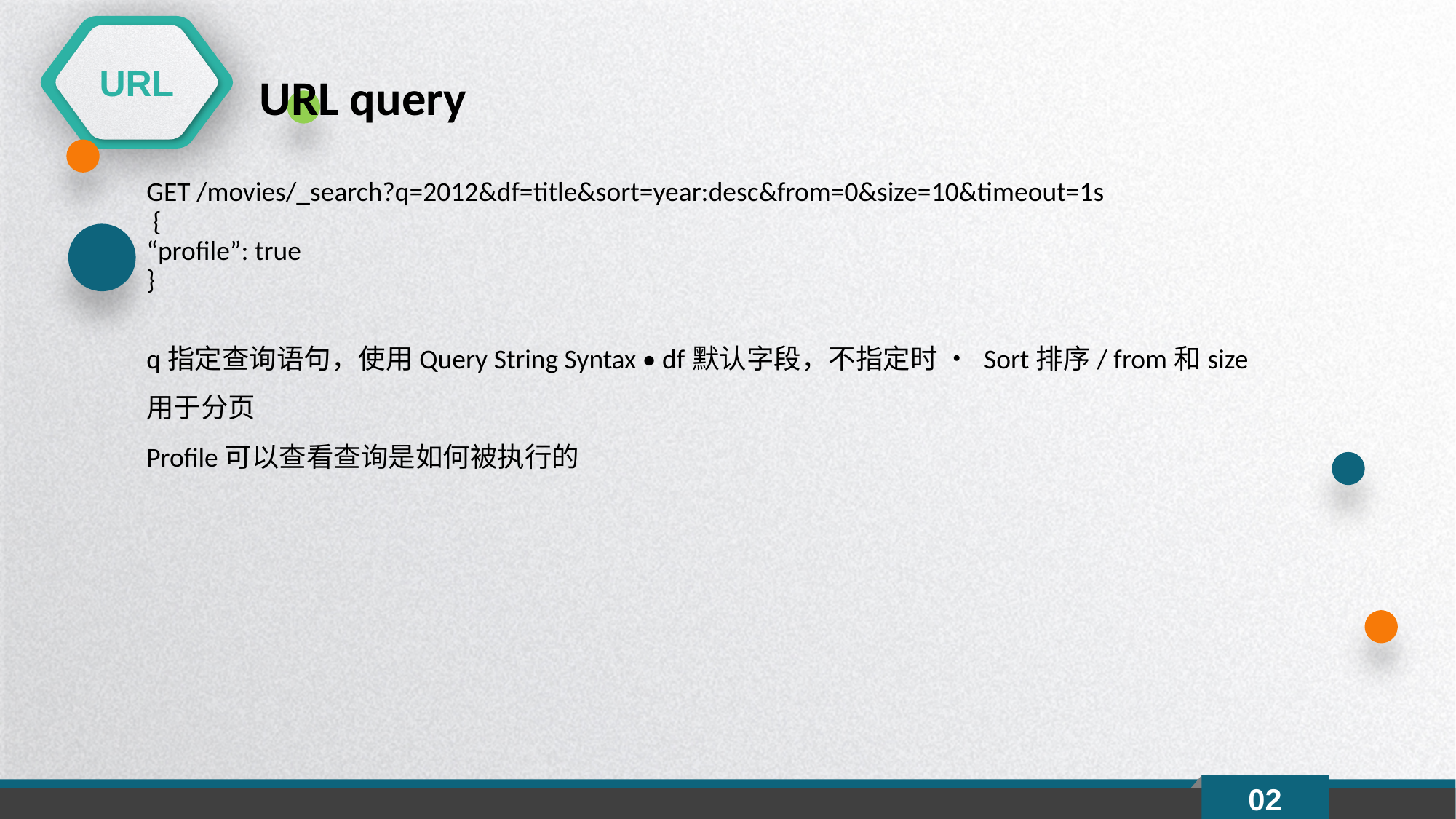

URL
URL query

GET /movies/_search?q=2012&df=title&sort=year:desc&from=0&size=10&timeout=1s
 {
“profile”: true
}

q指定查询语句，使用Query String Syntax • df默认字段，不指定时 • Sort排序/ from和size用于分页
Profile可以查看查询是如何被执行的

02

延时符